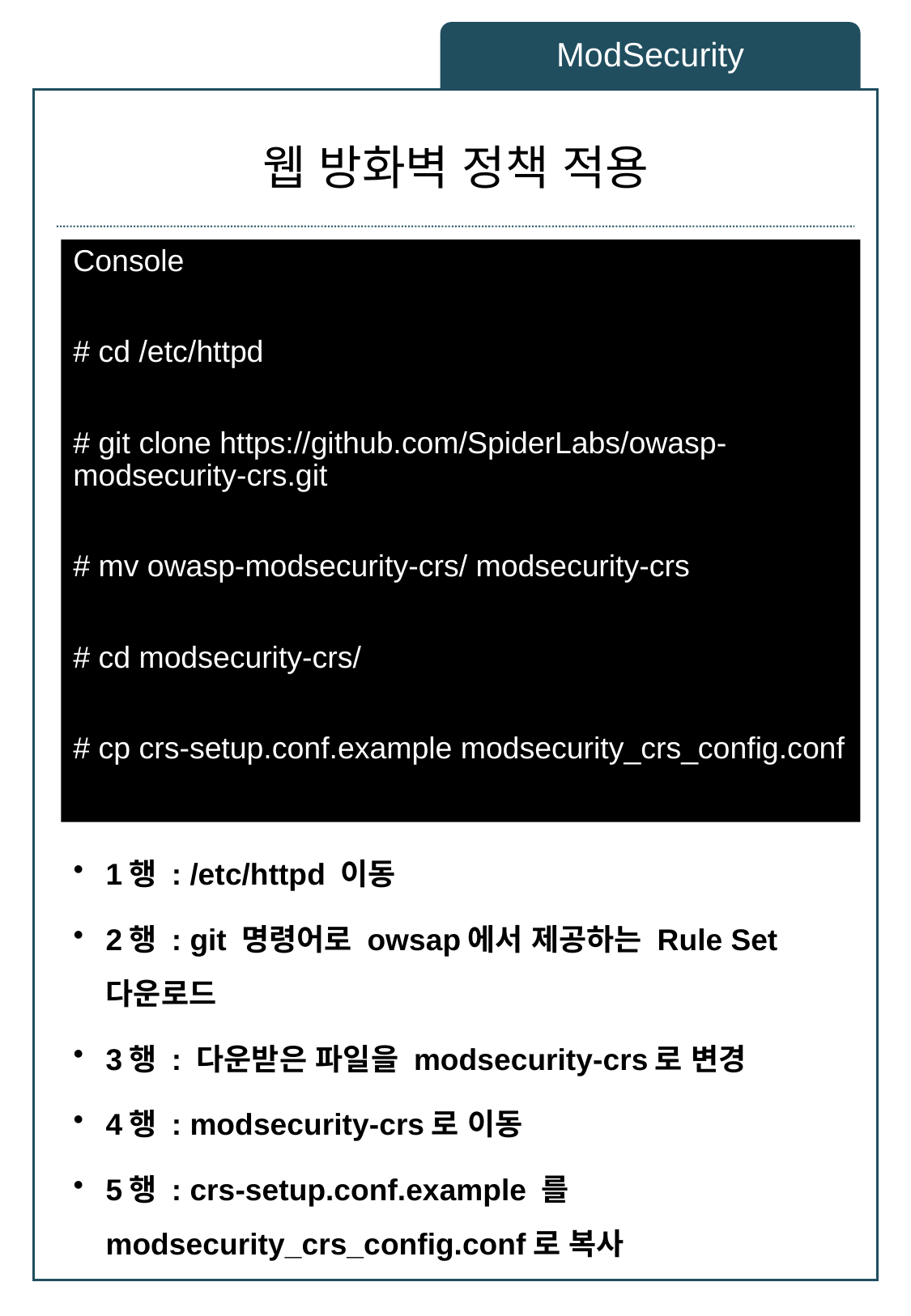

ModSecurity

# 웹 방화벽 정책 적용
Console

# cd /etc/httpd

# git clone https://github.com/SpiderLabs/owasp-modsecurity-crs.git

# mv owasp-modsecurity-crs/ modsecurity-crs

# cd modsecurity-crs/

# cp crs-setup.conf.example modsecurity_crs_config.conf

1행 : /etc/httpd 이동
2행 : git 명령어로 owsap에서 제공하는 Rule Set 다운로드
3행 : 다운받은 파일을 modsecurity-crs로 변경
4행 : modsecurity-crs로 이동
5행 : crs-setup.conf.example 를 modsecurity_crs_config.conf로 복사